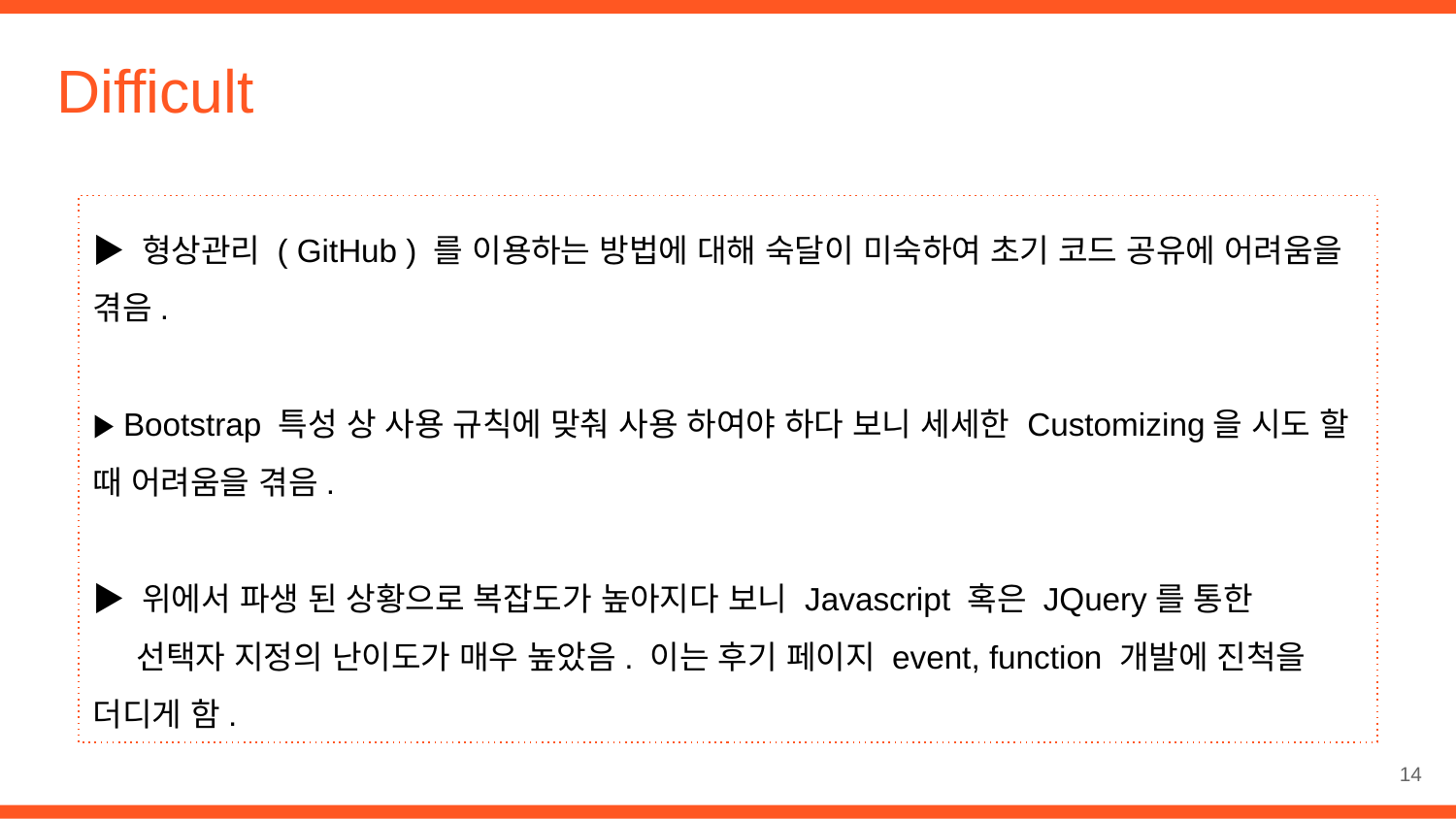

Difficult
▶ 형상관리 ( GitHub ) 를 이용하는 방법에 대해 숙달이 미숙하여 초기 코드 공유에 어려움을 겪음.

▶ Bootstrap 특성 상 사용 규칙에 맞춰 사용 하여야 하다 보니 세세한 Customizing을 시도 할 때 어려움을 겪음.

▶ 위에서 파생 된 상황으로 복잡도가 높아지다 보니 Javascript 혹은 JQuery를 통한
    선택자 지정의 난이도가 매우 높았음. 이는 후기 페이지 event, function 개발에 진척을 더디게 함.

#
14